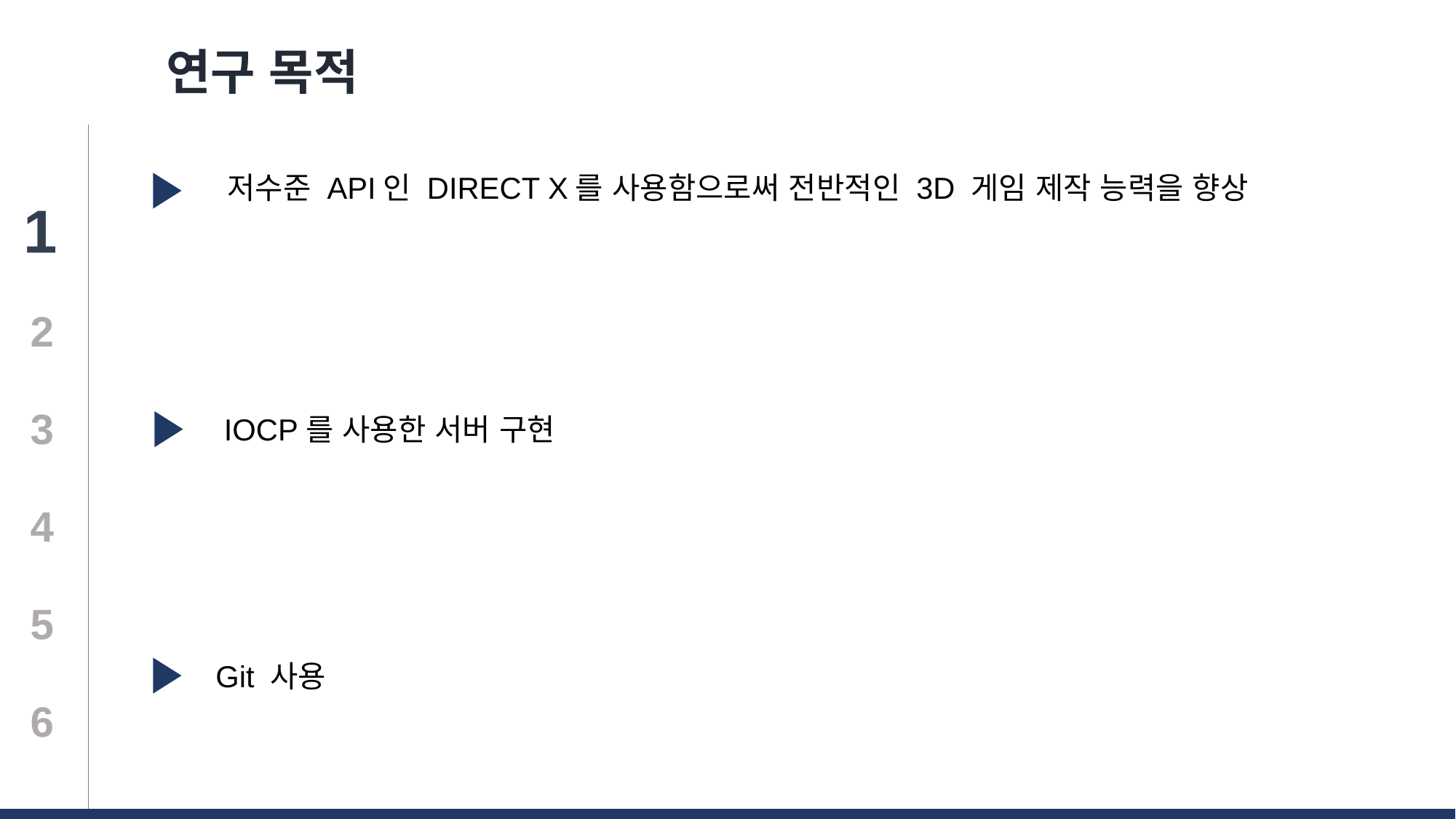

연구 목적
저수준 API인 DIRECT X를 사용함으로써 전반적인 3D 게임 제작 능력을 향상

1
2
3
IOCP를 사용한 서버 구현

4
5
Git 사용

6